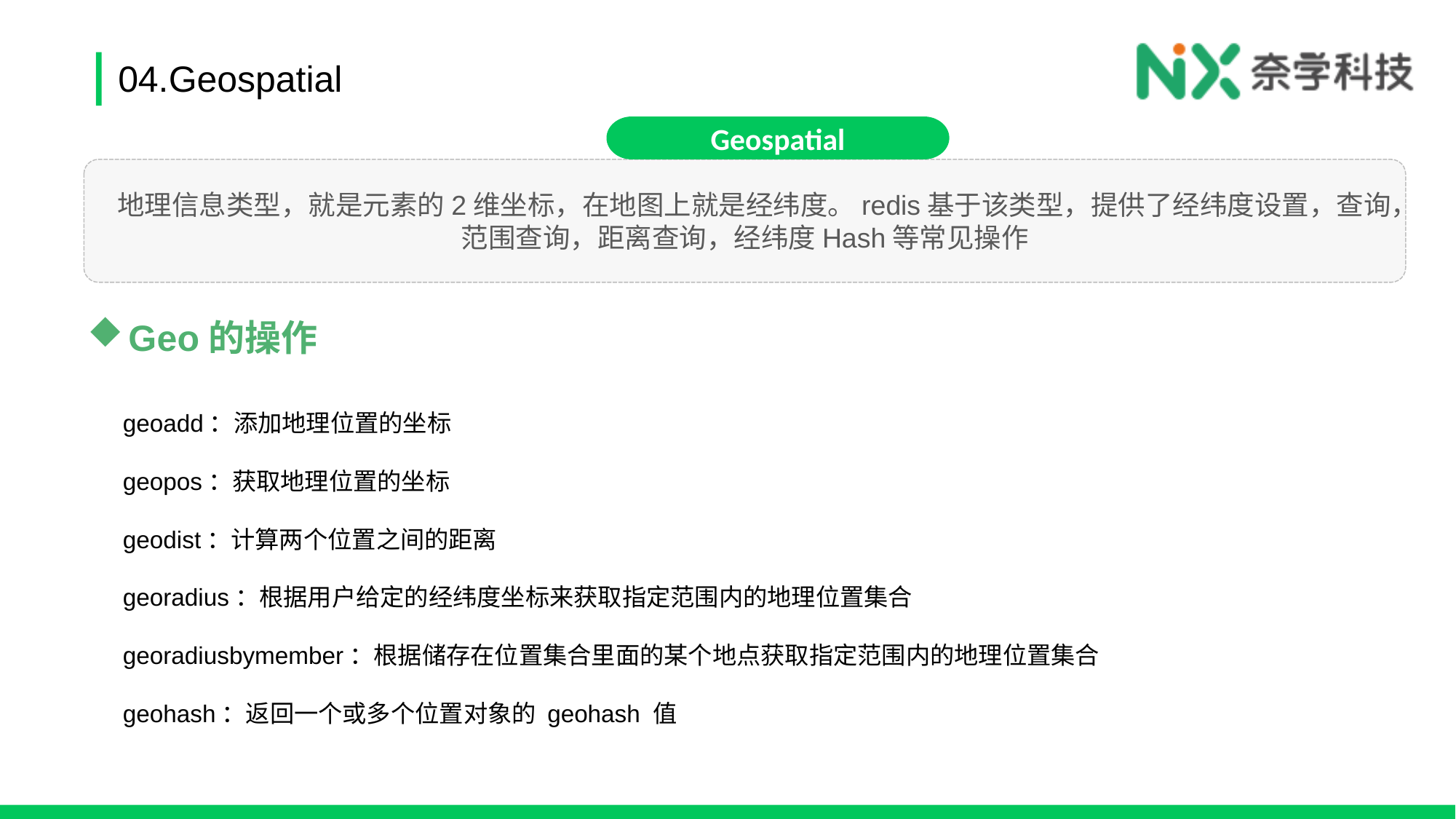

# 04.Geospatial
Geospatial
  地理信息类型，就是元素的2维坐标，在地图上就是经纬度。redis基于该类型，提供了经纬度设置，查询，范围查询，距离查询，经纬度Hash等常见操作
Geo的操作
geoadd：添加地理位置的坐标
geopos：获取地理位置的坐标
geodist：计算两个位置之间的距离
georadius：根据用户给定的经纬度坐标来获取指定范围内的地理位置集合
georadiusbymember：根据储存在位置集合里面的某个地点获取指定范围内的地理位置集合
geohash：返回一个或多个位置对象的 geohash 值